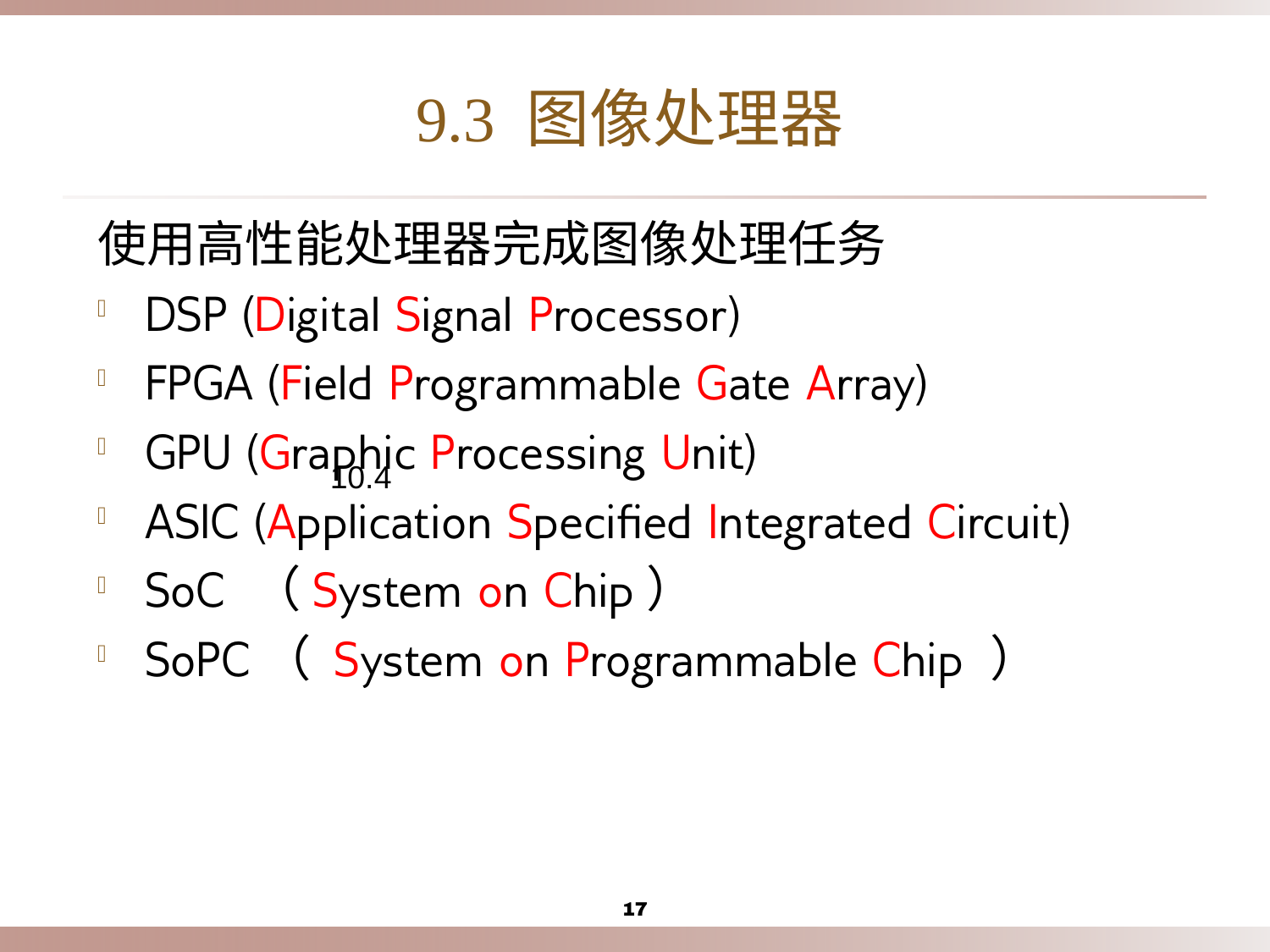

# 9.3 图像处理器
使用高性能处理器完成图像处理任务
DSP (Digital Signal Processor)
FPGA (Field Programmable Gate Array)
GPU (Graphic Processing Unit)
ASIC (Application Specified Integrated Circuit)
SoC （System on Chip）
SoPC（ System on Programmable Chip ）

10.4
17